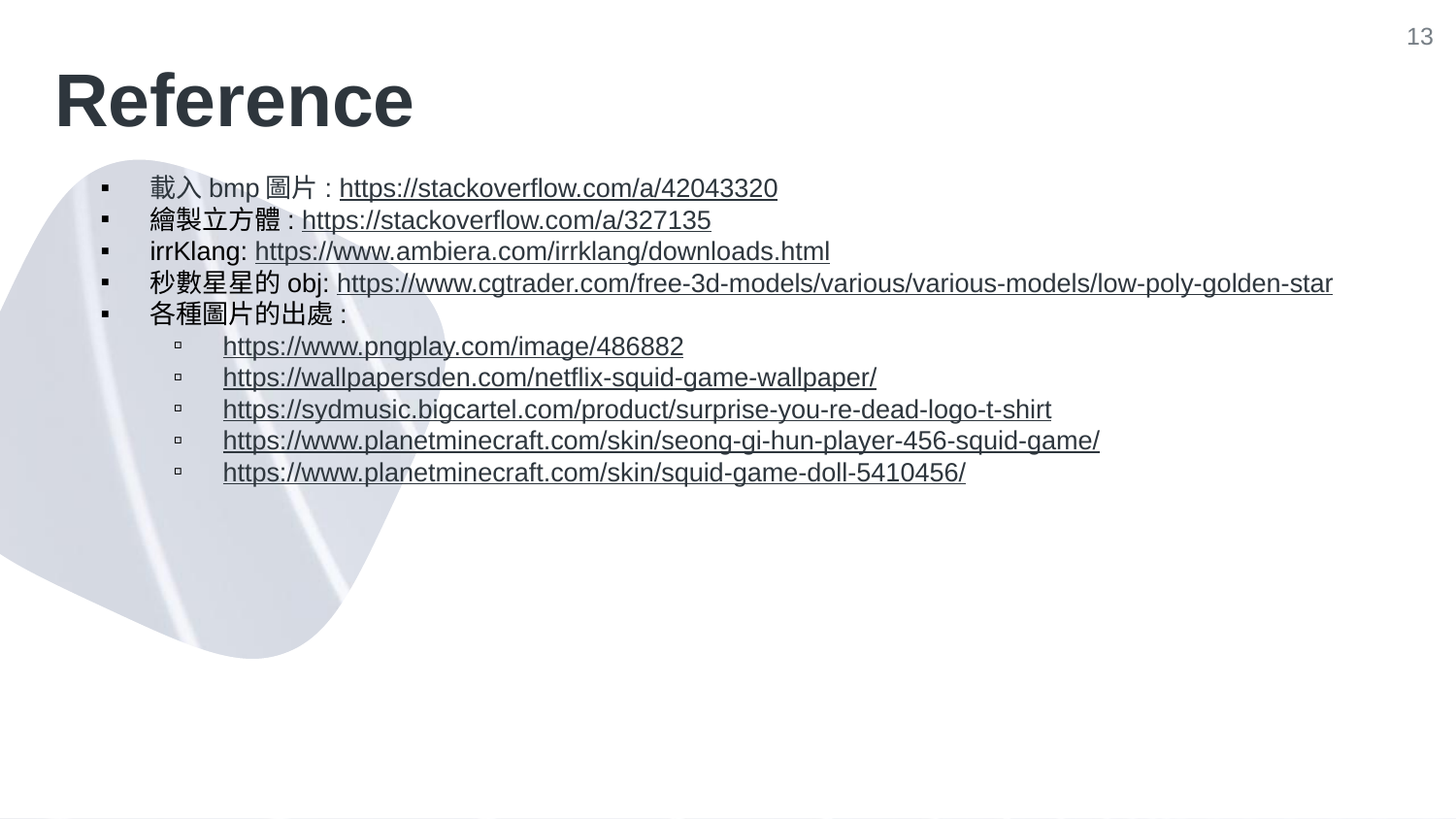

13
# Reference
載入bmp圖片: https://stackoverflow.com/a/42043320
繪製立方體: https://stackoverflow.com/a/327135
irrKlang: https://www.ambiera.com/irrklang/downloads.html
秒數星星的obj: https://www.cgtrader.com/free-3d-models/various/various-models/low-poly-golden-star
各種圖片的出處:
https://www.pngplay.com/image/486882
https://wallpapersden.com/netflix-squid-game-wallpaper/
https://sydmusic.bigcartel.com/product/surprise-you-re-dead-logo-t-shirt
https://www.planetminecraft.com/skin/seong-gi-hun-player-456-squid-game/
https://www.planetminecraft.com/skin/squid-game-doll-5410456/